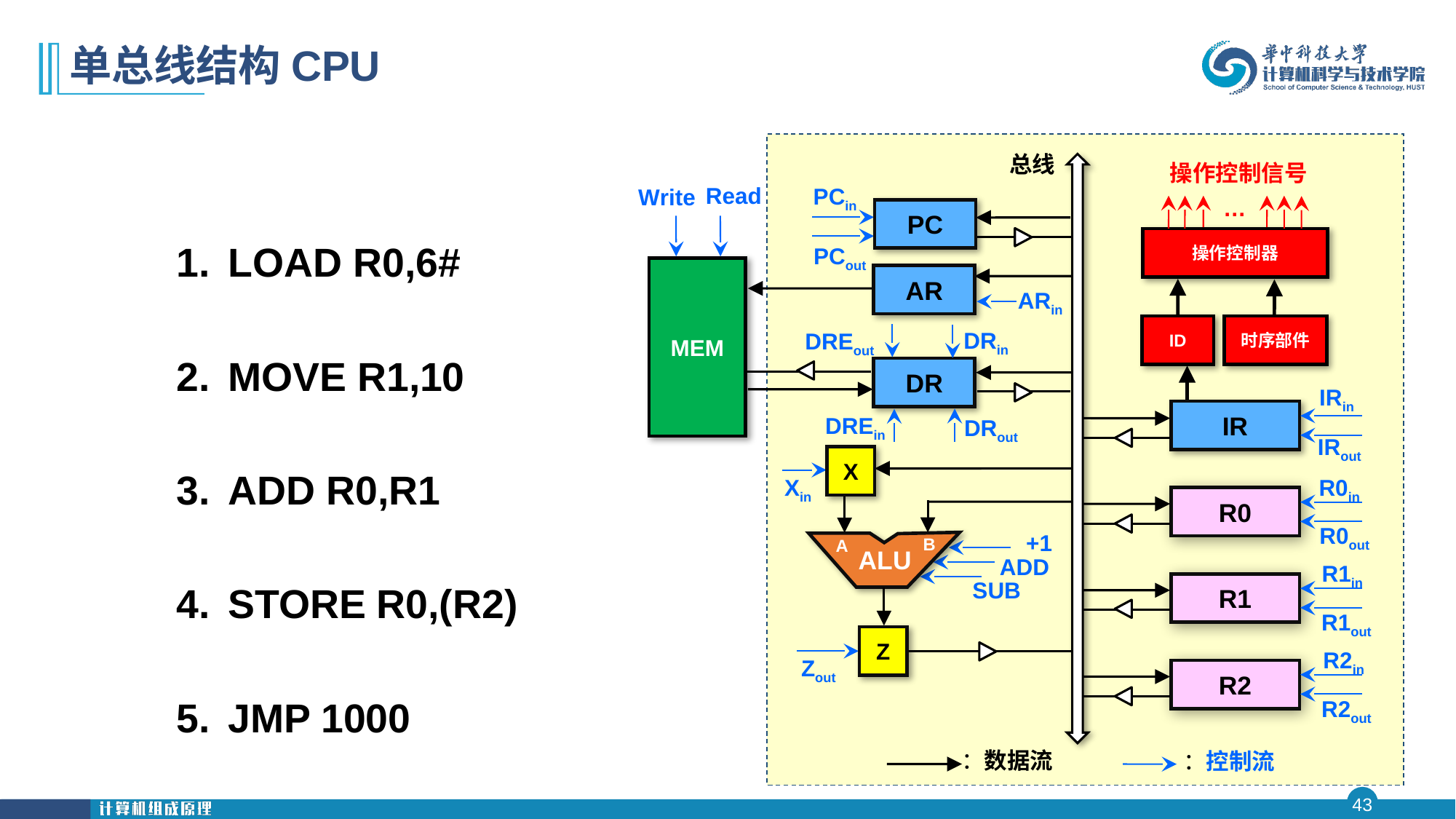

# 单总线结构CPU

总线

操作控制信号
…

Read
Write

MEM
AR

ARin

DRin
DREout
DR

DREin
DRout
PCin
PC

PCout
LOAD R0,6#
MOVE R1,10
ADD R0,R1
STORE R0,(R2)
JMP 1000
操作控制器

ID

时序部件
IRin

IR

IRout
X

B
A
ALU
Z

Xin
+1
ADD
SUB
Zout
R0in
R0

R0out
R1in

R1

R1out
R2in

R2

R2out
：数据流
：控制流